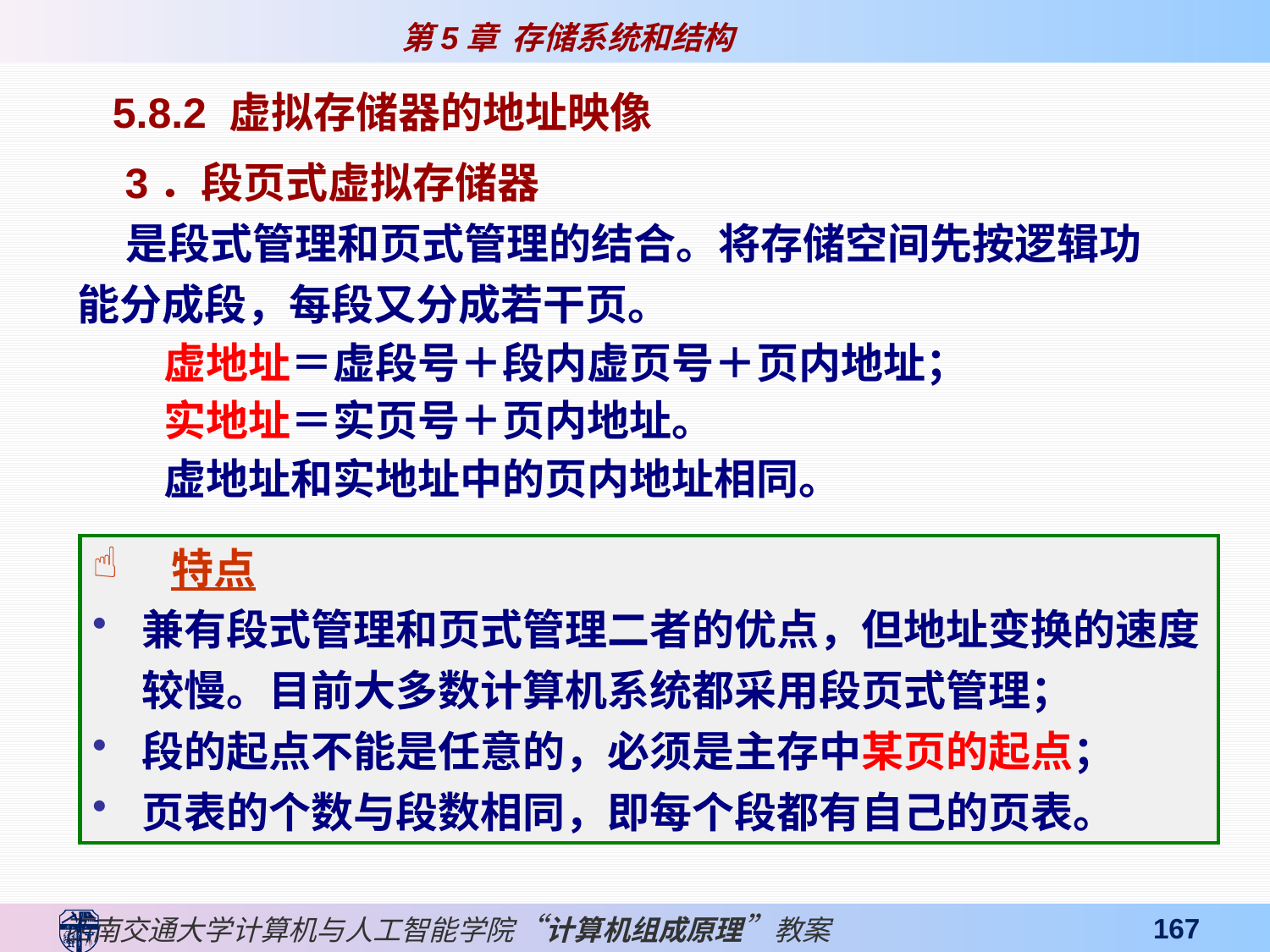

5.8.2 虚拟存储器的地址映像
    3．段页式虚拟存储器
    是段式管理和页式管理的结合。将存储空间先按逻辑功能分成段，每段又分成若干页。
        虚地址＝虚段号＋段内虚页号＋页内地址；
        实地址＝实页号＋页内地址。
        虚地址和实地址中的页内地址相同。
  特点
兼有段式管理和页式管理二者的优点，但地址变换的速度较慢。目前大多数计算机系统都采用段页式管理；
段的起点不能是任意的，必须是主存中某页的起点；
页表的个数与段数相同，即每个段都有自己的页表。